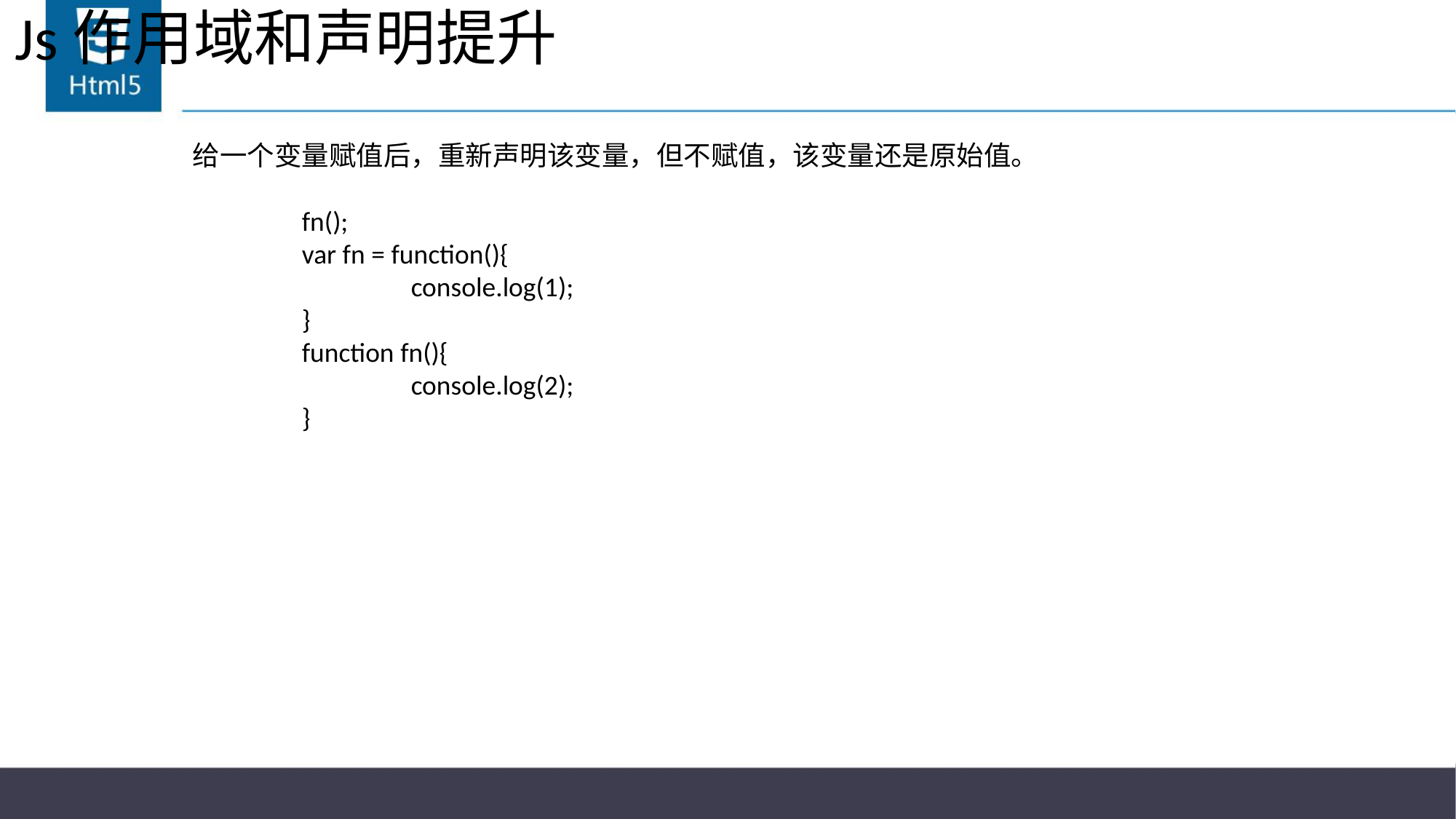

# Js作用域和声明提升
给一个变量赋值后，重新声明该变量，但不赋值，该变量还是原始值。

	fn();
	var fn = function(){
		console.log(1);
	}
	function fn(){
		console.log(2);
	}